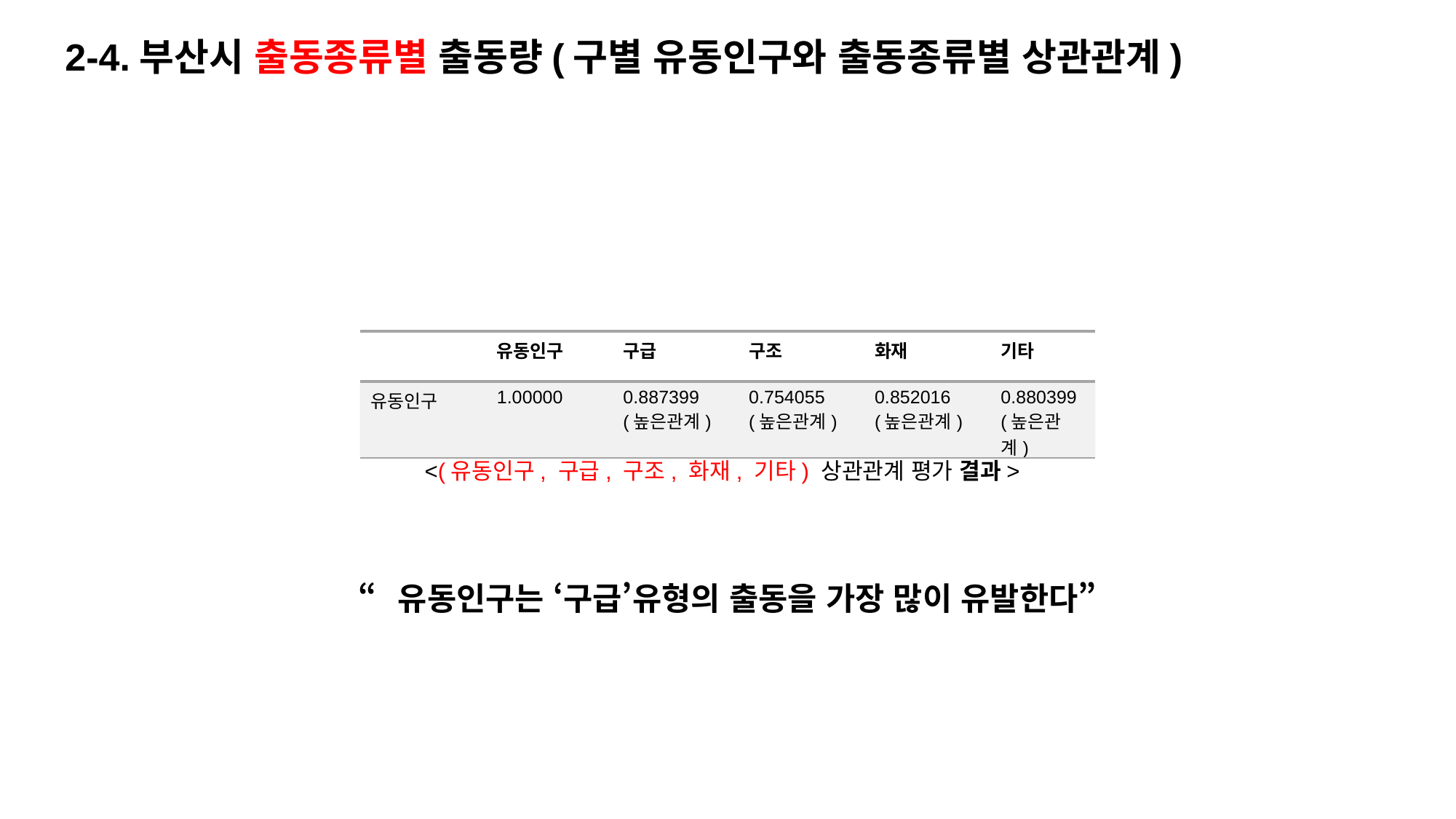

2-4.부산시 출동종류별 출동량(구별 유동인구와 출동종류별 상관관계)
|  | 유동인구 | 구급 | 구조 | 화재 | 기타 |
| --- | --- | --- | --- | --- | --- |
| 유동인구 | 1.00000 | 0.887399 (높은관계) | 0.754055 (높은관계) | 0.852016 (높은관계) | 0.880399 (높은관계) |
<(유동인구, 구급, 구조, 화재, 기타) 상관관계 평가 결과>
“유동인구는 ‘구급’유형의 출동을 가장 많이 유발한다”